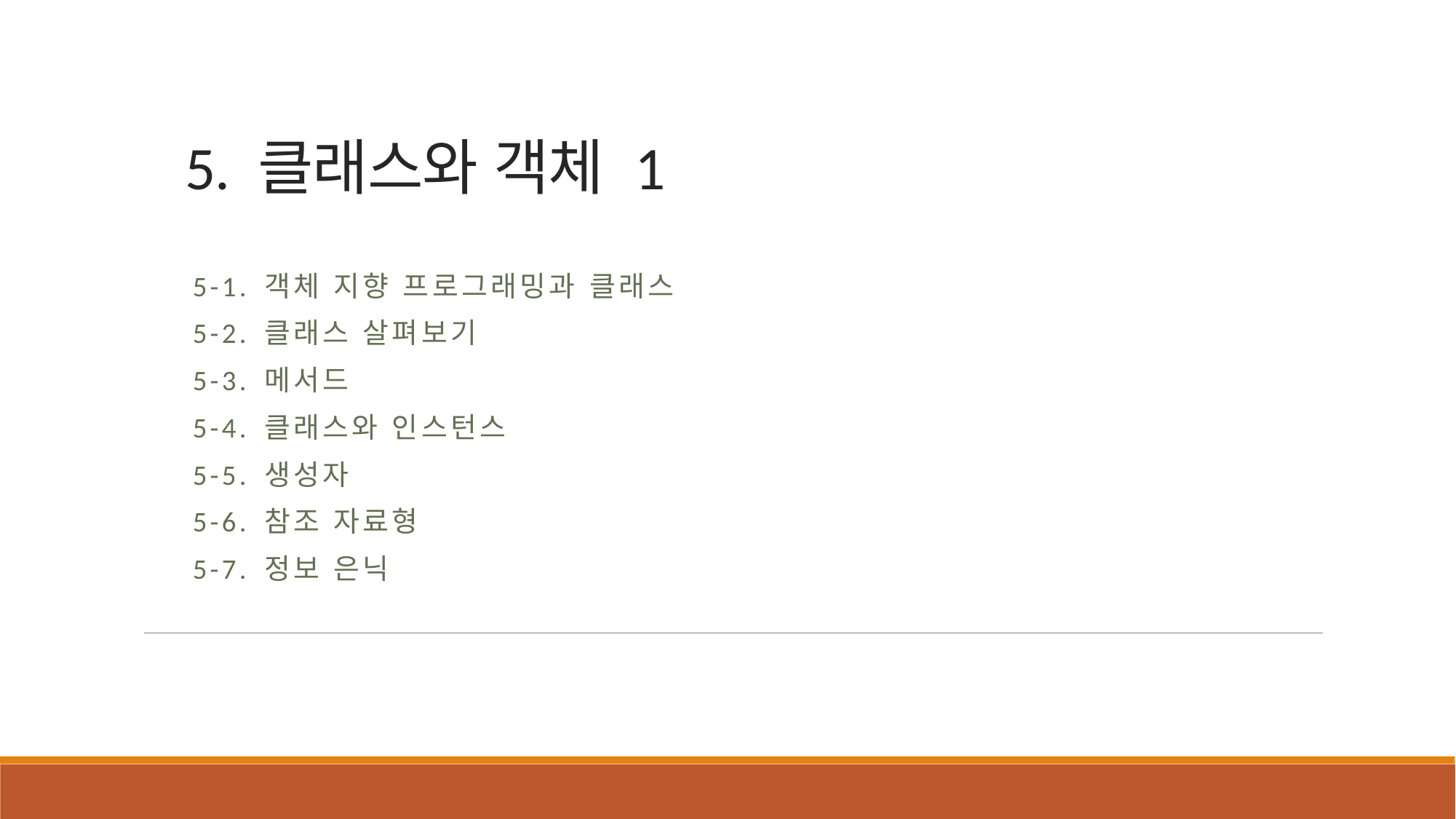

# 5. 클래스와 객체 1
5-1. 객체 지향 프로그래밍과 클래스
5-2. 클래스 살펴보기
5-3. 메서드
5-4. 클래스와 인스턴스
5-5. 생성자
5-6. 참조 자료형
5-7. 정보 은닉